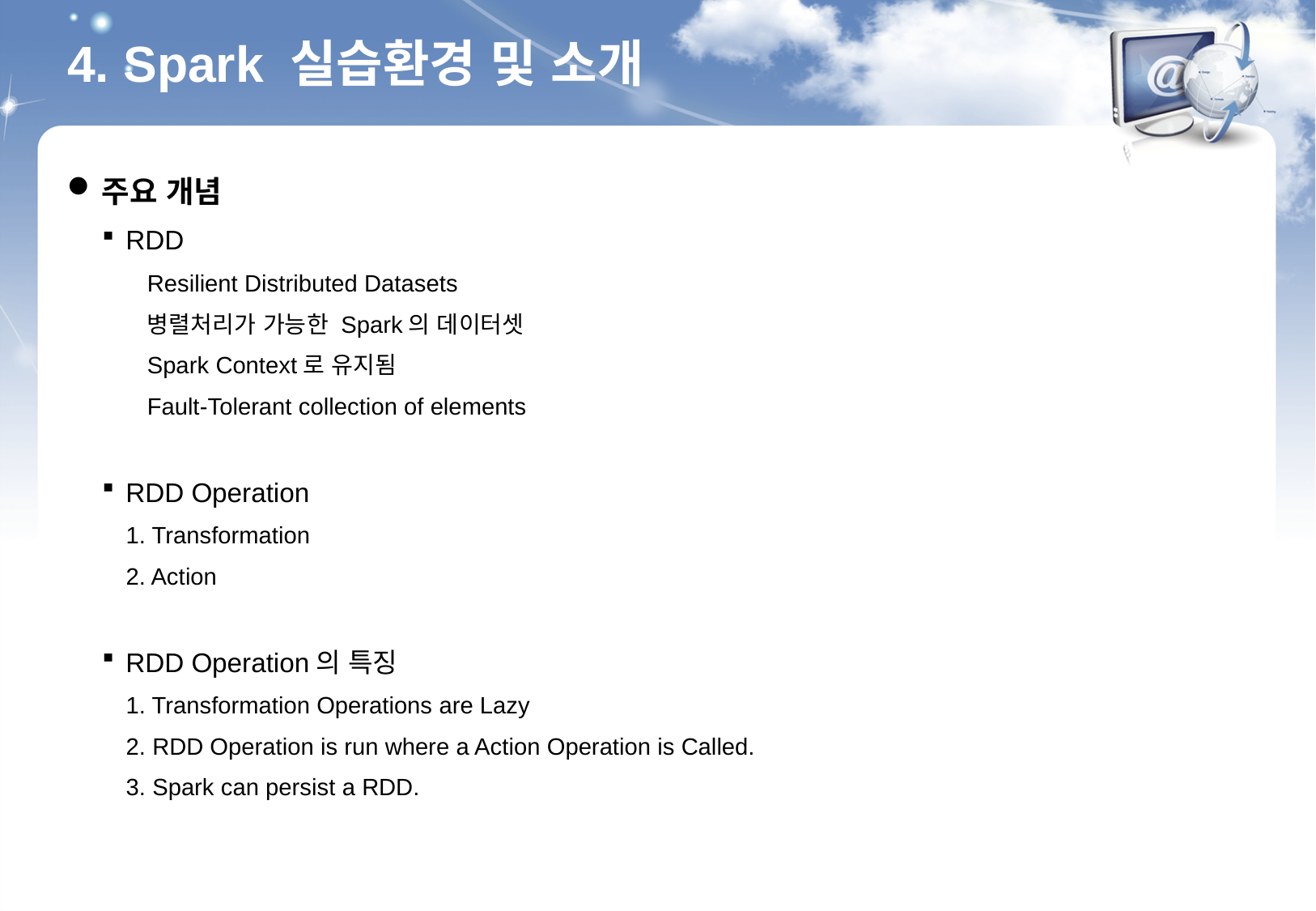

4. Spark 실습환경 및 소개
주요 개념
RDD
Resilient Distributed Datasets
병렬처리가 가능한 Spark의 데이터셋
Spark Context로 유지됨
Fault-Tolerant collection of elements

RDD Operation
1. Transformation
2. Action

RDD Operation의 특징
1. Transformation Operations are Lazy
2. RDD Operation is run where a Action Operation is Called.
3. Spark can persist a RDD.